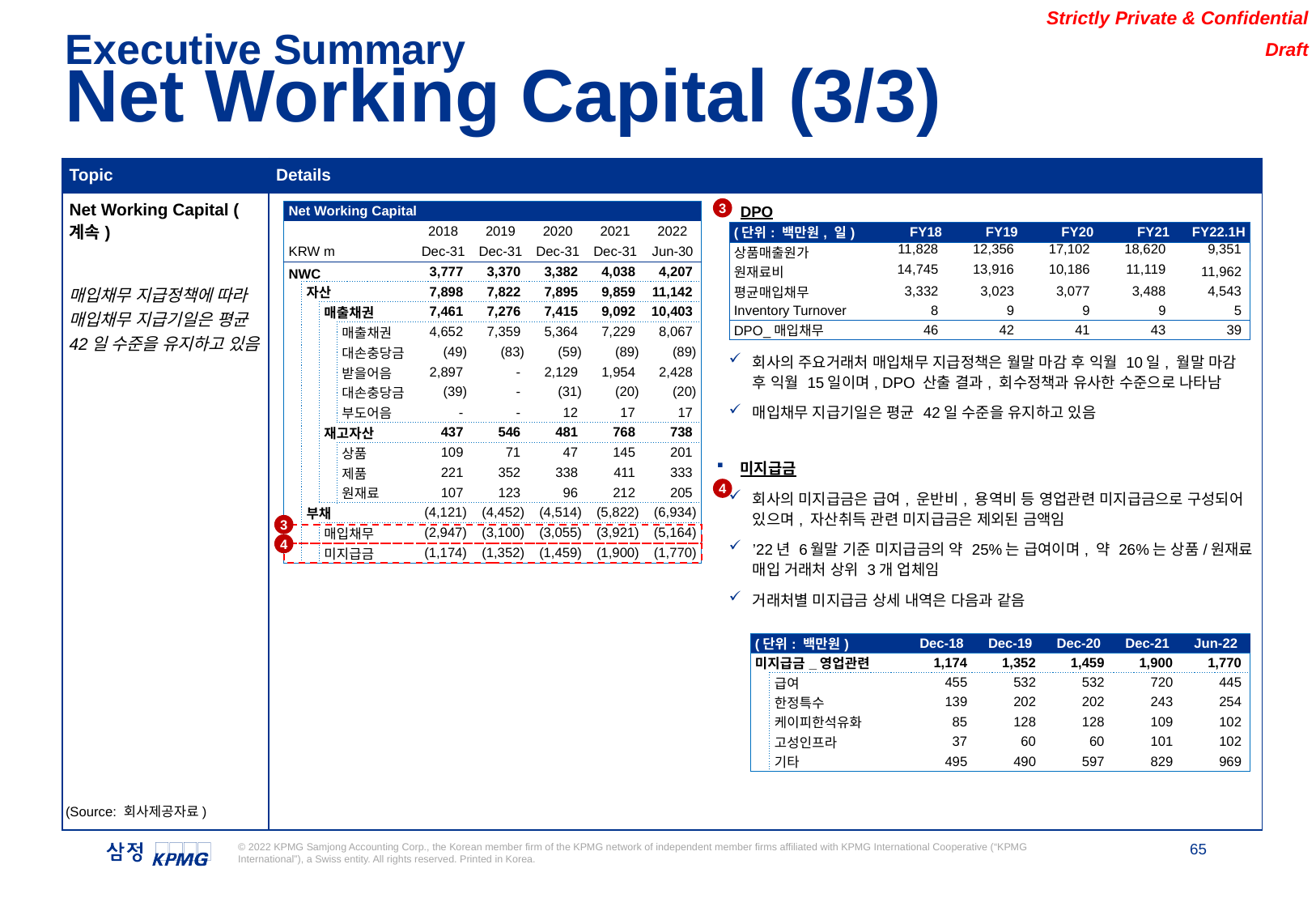

Executive Summary
Net Working Capital (3/3)
| Topic | Details |
| --- | --- |
| Net Working Capital (계속) 매입채무 지급정책에 따라 매입채무 지급기일은 평균 42일 수준을 유지하고 있음 | DPO 회사의 주요거래처 매입채무 지급정책은 월말 마감 후 익월 10일, 월말 마감 후 익월 15일이며, DPO 산출 결과, 회수정책과 유사한 수준으로 나타남 매입채무 지급기일은 평균 42일 수준을 유지하고 있음 미지급금 회사의 미지급금은 급여, 운반비, 용역비 등 영업관련 미지급금으로 구성되어 있으며, 자산취득 관련 미지급금은 제외된 금액임 ’22년 6월말 기준 미지급금의 약 25%는 급여이며, 약 26%는 상품/원재료 매입 거래처 상위 3개 업체임 거래처별 미지급금 상세 내역은 다음과 같음 |
3
| Net Working Capital |  |  |  |  |  |  |  |  |
| --- | --- | --- | --- | --- | --- | --- | --- | --- |
|  |  |  |  | 2018 | 2019 | 2020 | 2021 | 2022 |
| KRW m |  |  |  | Dec-31 | Dec-31 | Dec-31 | Dec-31 | Jun-30 |
| NWC |  |  |  | 3,777 | 3,370 | 3,382 | 4,038 | 4,207 |
|  | 자산 |  |  | 7,898 | 7,822 | 7,895 | 9,859 | 11,142 |
|  |  | 매출채권 |  | 7,461 | 7,276 | 7,415 | 9,092 | 10,403 |
|  |  |  | 매출채권 | 4,652 | 7,359 | 5,364 | 7,229 | 8,067 |
|  |  |  | 대손충당금 | (49) | (83) | (59) | (89) | (89) |
|  |  |  | 받을어음 | 2,897 | - | 2,129 | 1,954 | 2,428 |
|  |  |  | 대손충당금 | (39) | - | (31) | (20) | (20) |
|  |  |  | 부도어음 | - | - | 12 | 17 | 17 |
|  |  | 재고자산 |  | 437 | 546 | 481 | 768 | 738 |
|  |  |  | 상품 | 109 | 71 | 47 | 145 | 201 |
|  |  |  | 제품 | 221 | 352 | 338 | 411 | 333 |
|  |  |  | 원재료 | 107 | 123 | 96 | 212 | 205 |
|  | 부채 |  |  | (4,121) | (4,452) | (4,514) | (5,822) | (6,934) |
|  |  | 매입채무 |  | (2,947) | (3,100) | (3,055) | (3,921) | (5,164) |
|  |  | 미지급금 |  | (1,174) | (1,352) | (1,459) | (1,900) | (1,770) |
| (단위: 백만원, 일) | FY18 | FY19 | FY20 | FY21 | FY22.1H |
| --- | --- | --- | --- | --- | --- |
| 상품매출원가 | 11,828 | 12,356 | 17,102 | 18,620 | 9,351 |
| 원재료비 | 14,745 | 13,916 | 10,186 | 11,119 | 11,962 |
| 평균매입채무 | 3,332 | 3,023 | 3,077 | 3,488 | 4,543 |
| Inventory Turnover | 8 | 9 | 9 | 9 | 5 |
| DPO\_매입채무 | 46 | 42 | 41 | 43 | 39 |
4
3

4

| (단위: 백만원) |  | Dec-18 | Dec-19 | Dec-20 | Dec-21 | Jun-22 |
| --- | --- | --- | --- | --- | --- | --- |
| 미지급금\_영업관련 |  | 1,174 | 1,352 | 1,459 | 1,900 | 1,770 |
|  | 급여 | 455 | 532 | 532 | 720 | 445 |
|  | 한정특수 | 139 | 202 | 202 | 243 | 254 |
|  | 케이피한석유화 | 85 | 128 | 128 | 109 | 102 |
|  | 고성인프라 | 37 | 60 | 60 | 101 | 102 |
|  | 기타 | 495 | 490 | 597 | 829 | 969 |
(Source: 회사제공자료)